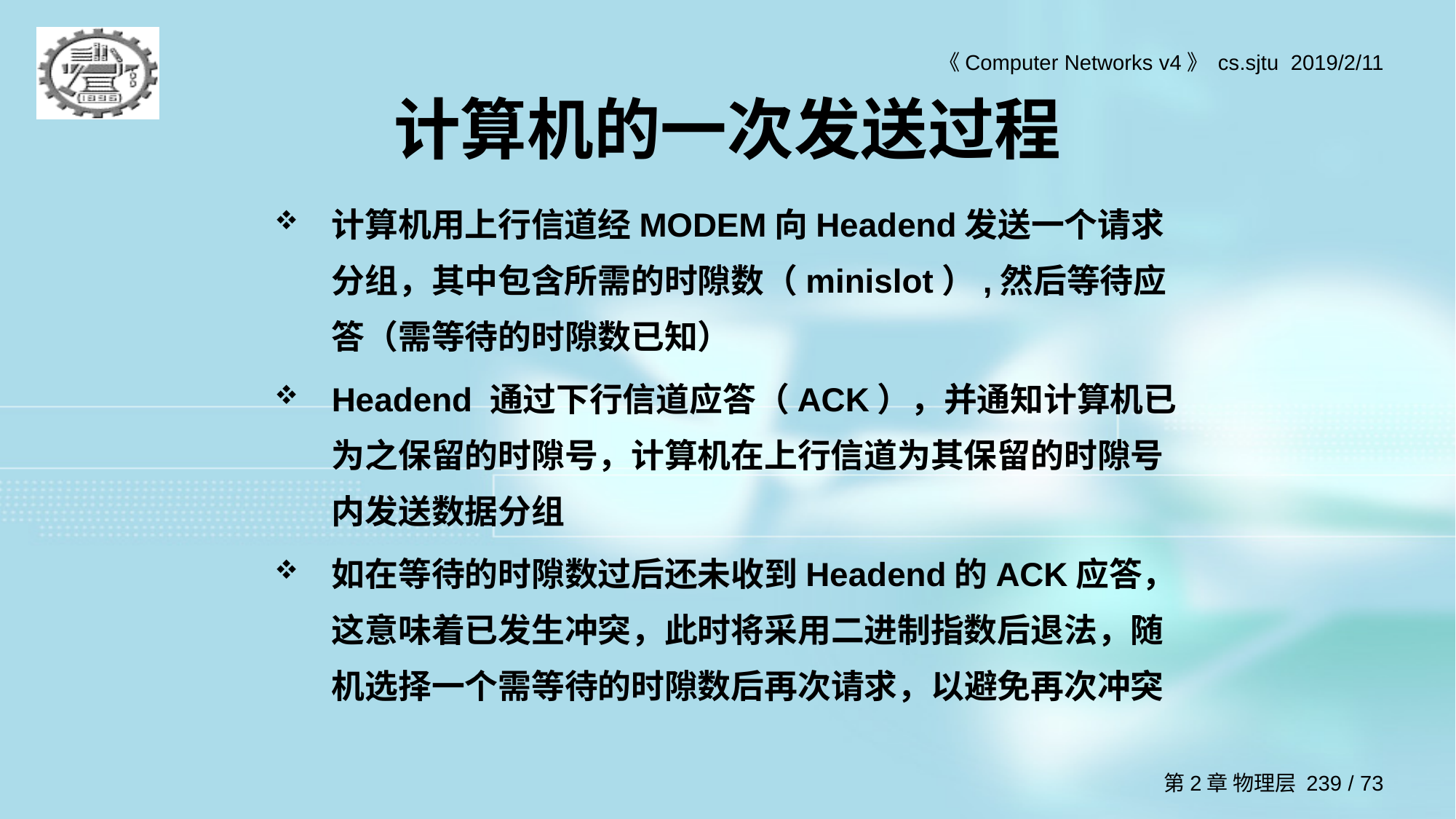

# 计算机的一次发送过程
计算机用上行信道经MODEM向Headend发送一个请求分组，其中包含所需的时隙数（minislot）,然后等待应答（需等待的时隙数已知）
Headend 通过下行信道应答（ACK），并通知计算机已 为之保留的时隙号，计算机在上行信道为其保留的时隙号内发送数据分组
如在等待的时隙数过后还未收到Headend的ACK应答，这意味着已发生冲突，此时将采用二进制指数后退法，随机选择一个需等待的时隙数后再次请求，以避免再次冲突